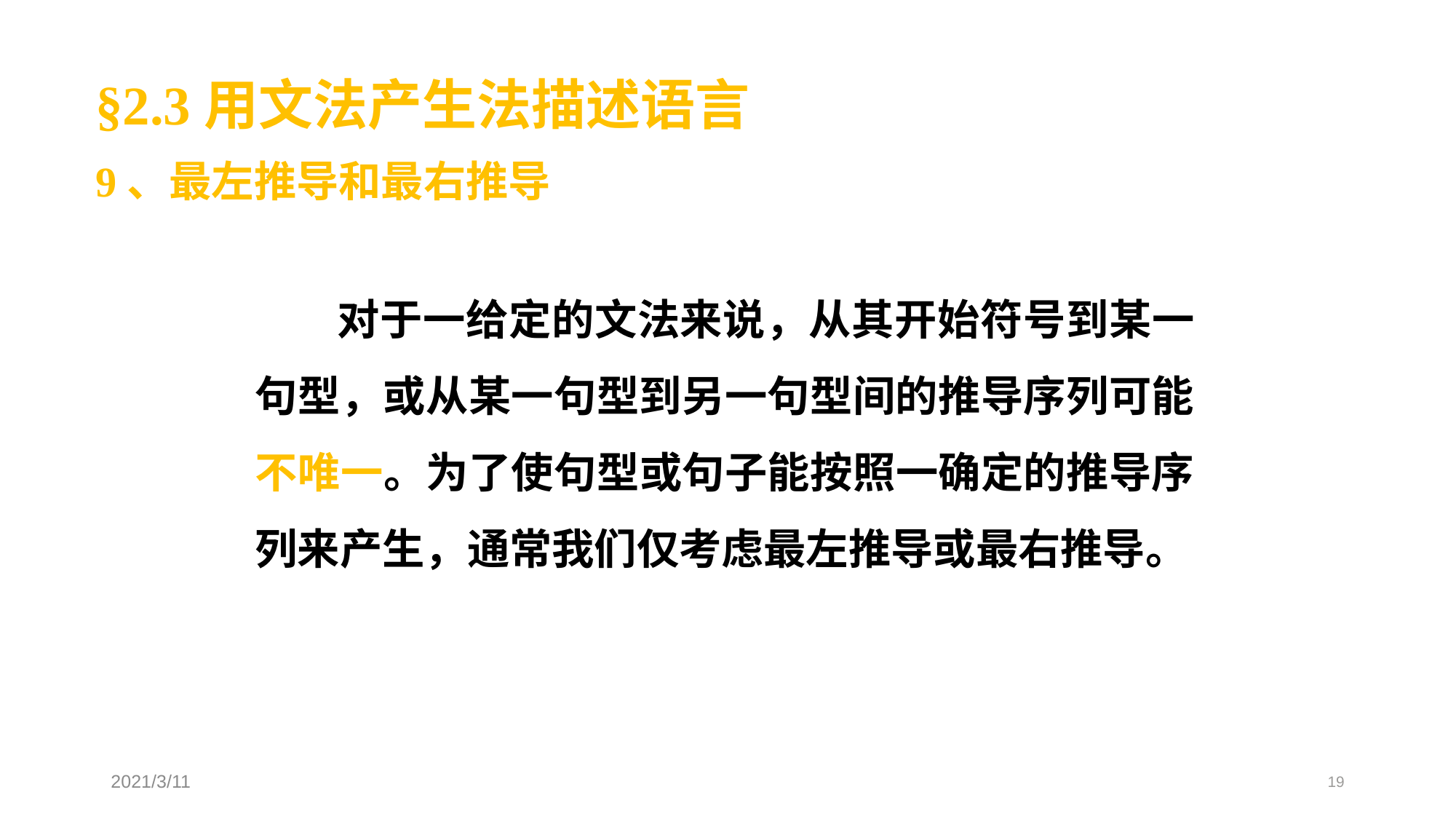

§2.3用文法产生法描述语言
9、最左推导和最右推导
       对于一给定的文法来说，从其开始符号到某一句型，或从某一句型到另一句型间的推导序列可能不唯一。为了使句型或句子能按照一确定的推导序列来产生，通常我们仅考虑最左推导或最右推导。
2021/3/11
19